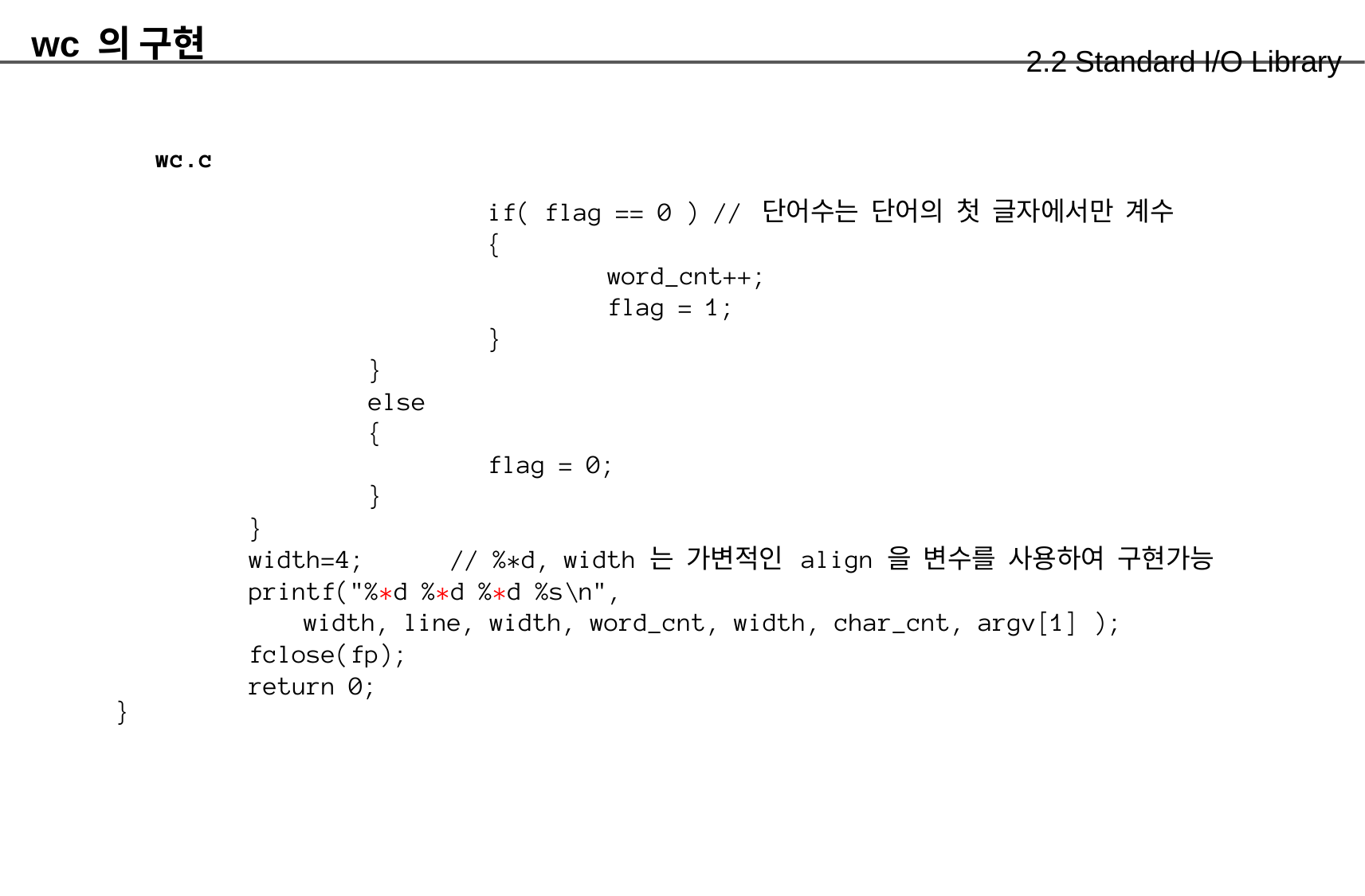

wc 의 구현

		wc.c

	}
					2.2 Standard I/O Library

			if(  flag  ==  0  )  //  단어수는  단어의  첫  글자에서만  계수
			{
				word_cnt++;
				flag  =  1;
			}
		}
		else
		{
			flag  =  0;
		}
}
width=4;             //  %*d,  width 는  가변적인  align 을  변수를  사용하여  구현가능
printf("%*d  %*d  %*d  %s\n",
	width,  line,  width,  word_cnt,  width,  char_cnt,  argv[1]  );
fclose(fp);
return  0;